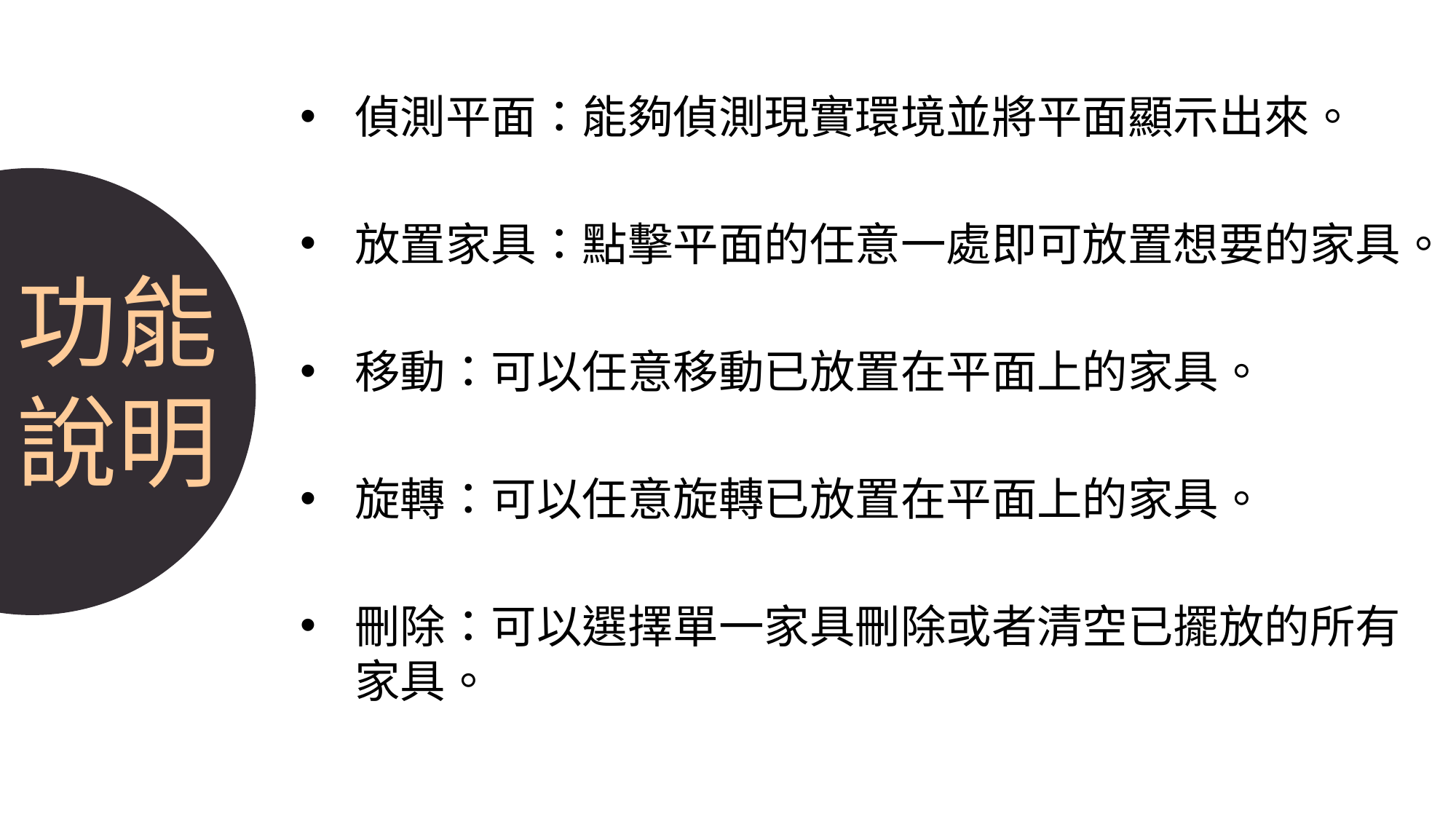

设计说明
把自己的设计亮点尽量发挥到极致，然后全部的列出来，相信业主会被你感动哭了…
偵測平面：能夠偵測現實環境並將平面顯示出來。

放置家具：點擊平面的任意一處即可放置想要的家具。

移動：可以任意移動已放置在平面上的家具。

旋轉：可以任意旋轉已放置在平面上的家具。

刪除：可以選擇單一家具刪除或者清空已擺放的所有家具。

功能
說明